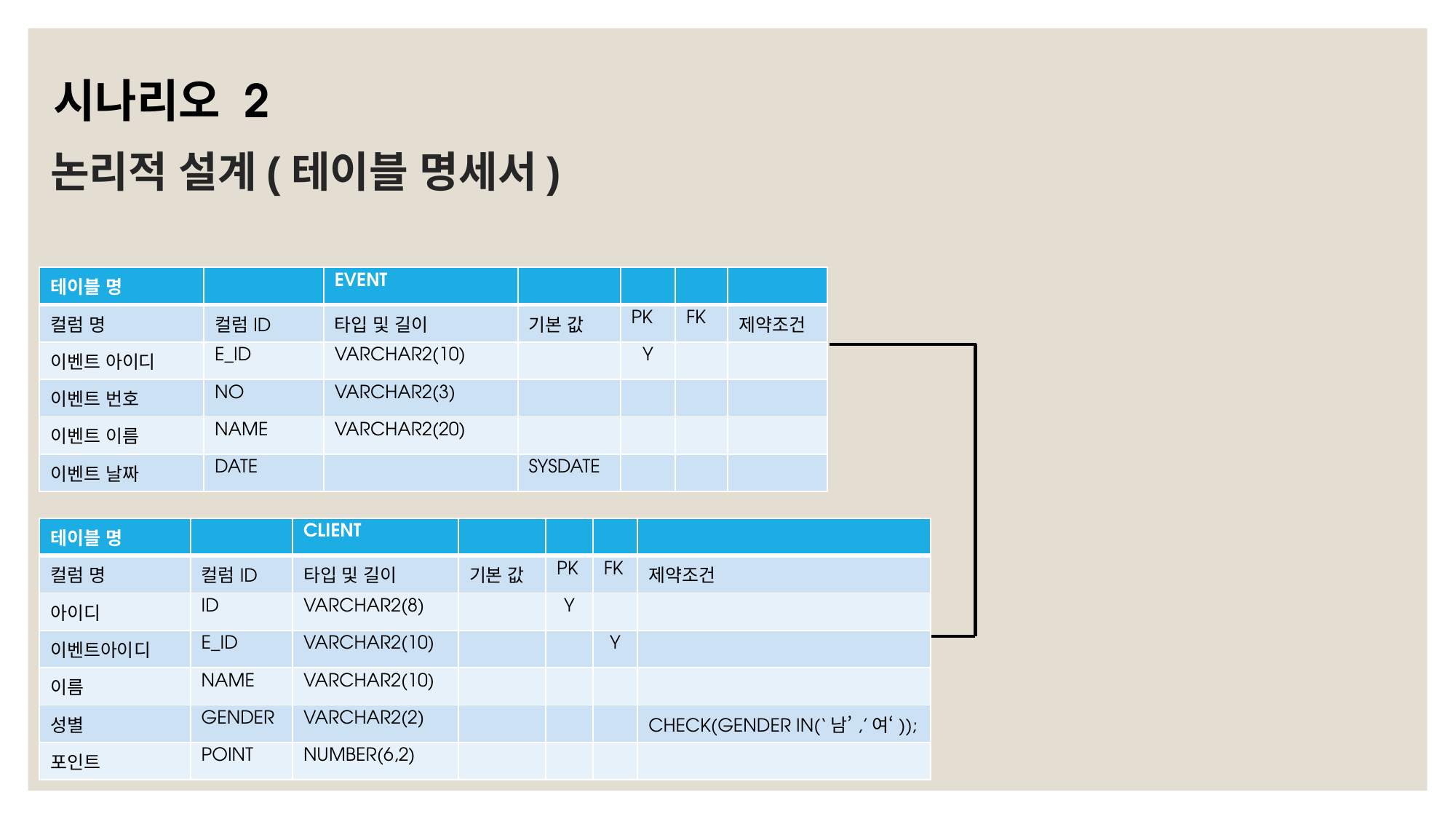

시나리오 2
# 논리적 설계(테이블 명세서)
| 테이블 명 |  | EVENT |  |  |  |  |
| --- | --- | --- | --- | --- | --- | --- |
| 컬럼 명 | 컬럼ID | 타입 및 길이 | 기본 값 | PK | FK | 제약조건 |
| 이벤트 아이디 | E\_ID | VARCHAR2(10) |  | Y |  |  |
| 이벤트 번호 | NO | VARCHAR2(3) |  |  |  |  |
| 이벤트 이름 | NAME | VARCHAR2(20) |  |  |  |  |
| 이벤트 날짜 | DATE |  | SYSDATE |  |  |  |
| 테이블 명 |  | CLIENT |  |  |  |  |
| --- | --- | --- | --- | --- | --- | --- |
| 컬럼 명 | 컬럼ID | 타입 및 길이 | 기본 값 | PK | FK | 제약조건 |
| 아이디 | ID | VARCHAR2(8) |  | Y |  |  |
| 이벤트아이디 | E\_ID | VARCHAR2(10) |  |  | Y |  |
| 이름 | NAME | VARCHAR2(10) |  |  |  |  |
| 성별 | GENDER | VARCHAR2(2) |  |  |  | CHECK(GENDER IN(‘남’,’여‘)); |
| 포인트 | POINT | NUMBER(6,2) |  |  |  |  |